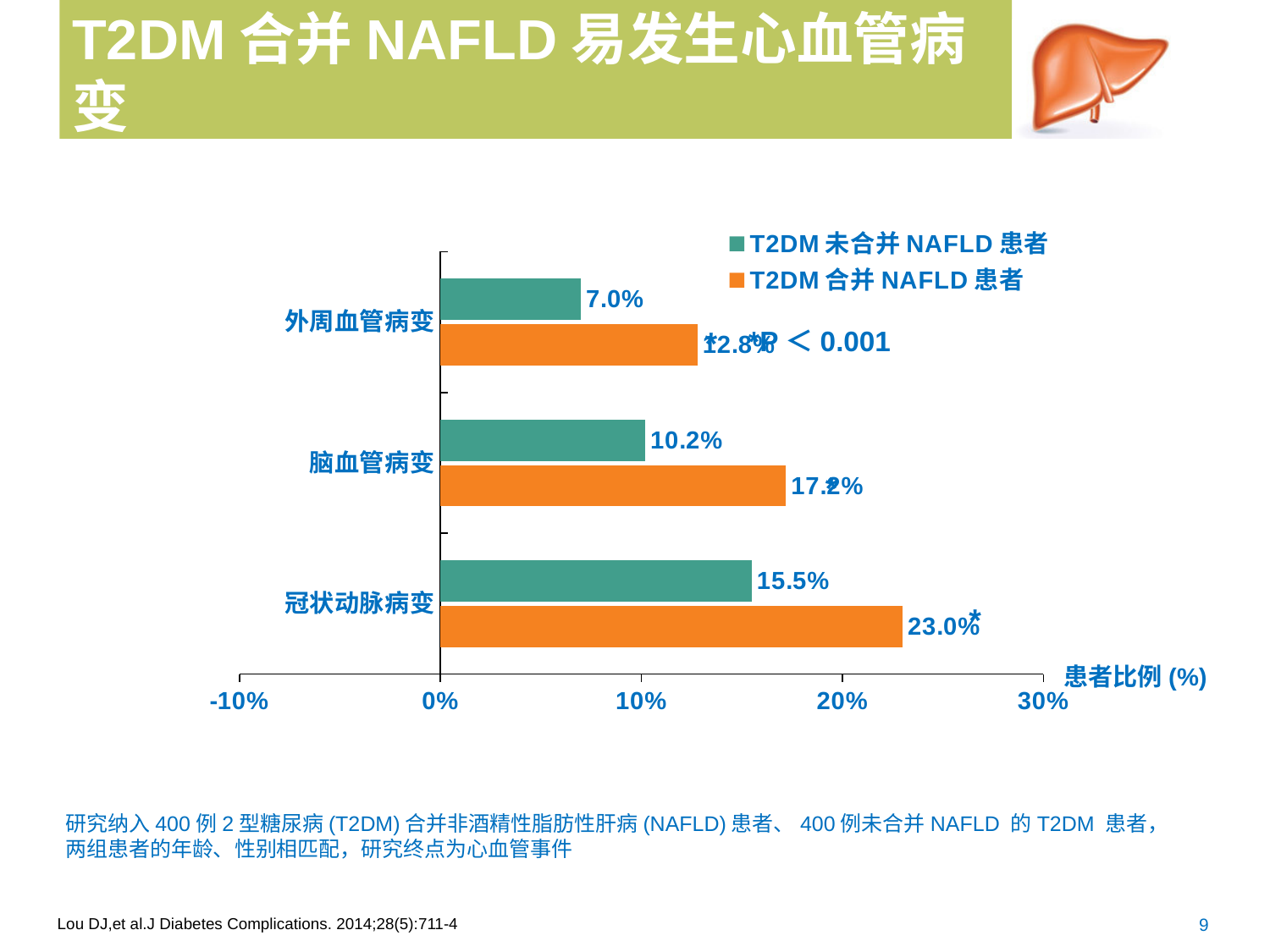

# T2DM合并NAFLD易发生心血管病变

### Chart

| Category | T2DM合并NAFLD患者 | T2DM未合并NAFLD患者 |
|---|---|---|
| 冠状动脉病变 | 0.23 | 0.155 |
| 脑血管病变 | 0.172 | 0.102 |
| 外周血管病变 | 0.128 | 0.07 |
*
*P＜0.001
*
*
患者比例(%)
研究纳入400例2型糖尿病(T2DM)合并非酒精性脂肪性肝病(NAFLD)患者、400例未合并NAFLD 的T2DM 患者，两组患者的年龄、性别相匹配，研究终点为心血管事件
Lou DJ,et al.J Diabetes Complications. 2014;28(5):711-4
9